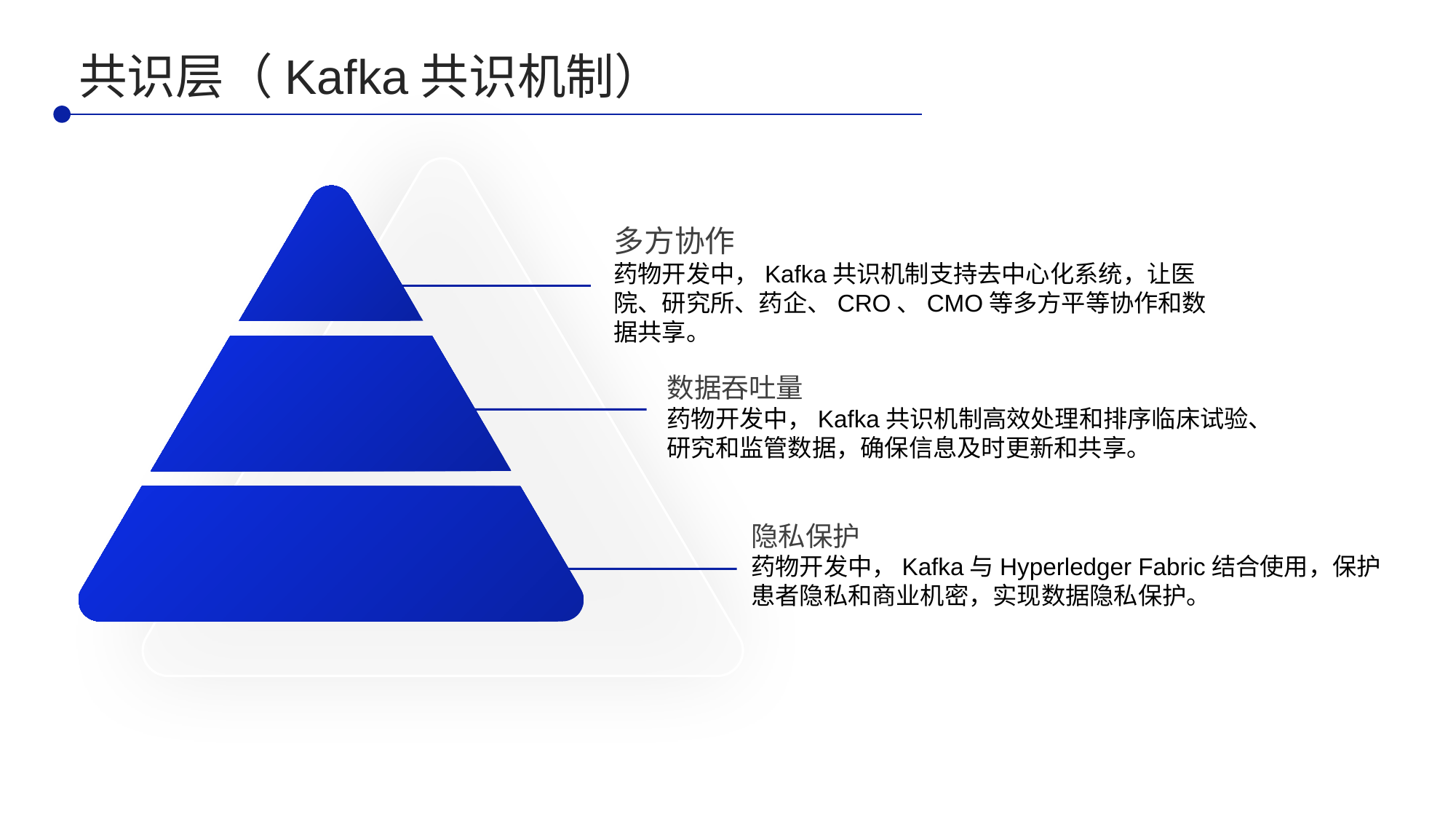

共识层（Kafka共识机制）

多方协作
药物开发中，Kafka共识机制支持去中心化系统，让医院、研究所、药企、CRO、CMO等多方平等协作和数据共享。

数据吞吐量
药物开发中，Kafka共识机制高效处理和排序临床试验、研究和监管数据，确保信息及时更新和共享。

隐私保护
药物开发中，Kafka与Hyperledger Fabric结合使用，保护患者隐私和商业机密，实现数据隐私保护。